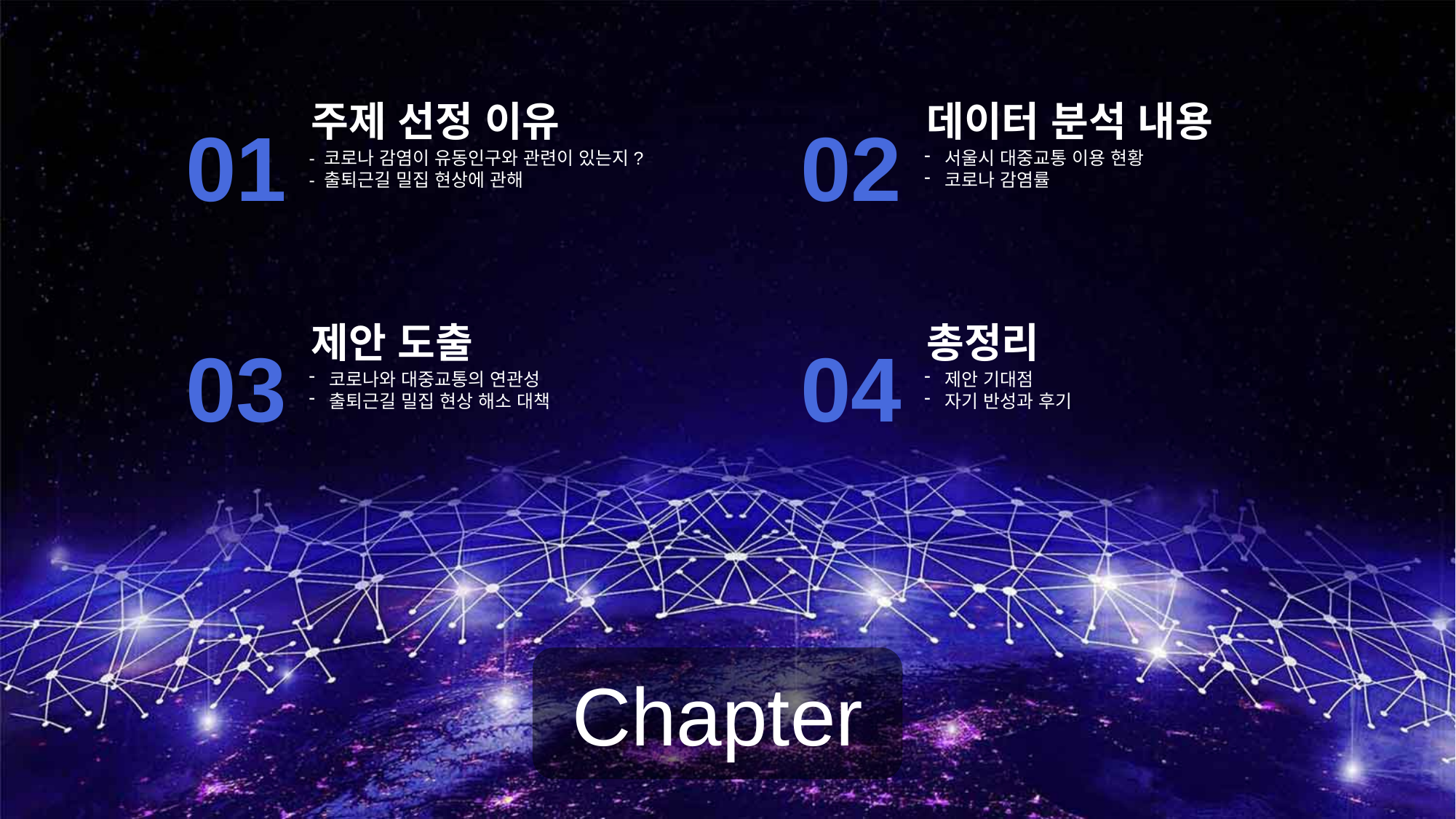

주제 선정 이유
- 코로나 감염이 유동인구와 관련이 있는지?
- 출퇴근길 밀집 현상에 관해
01
데이터 분석 내용
서울시 대중교통 이용 현황
코로나 감염률
02
제안 도출
코로나와 대중교통의 연관성
출퇴근길 밀집 현상 해소 대책
03
총정리
제안 기대점
자기 반성과 후기
04

Chapter